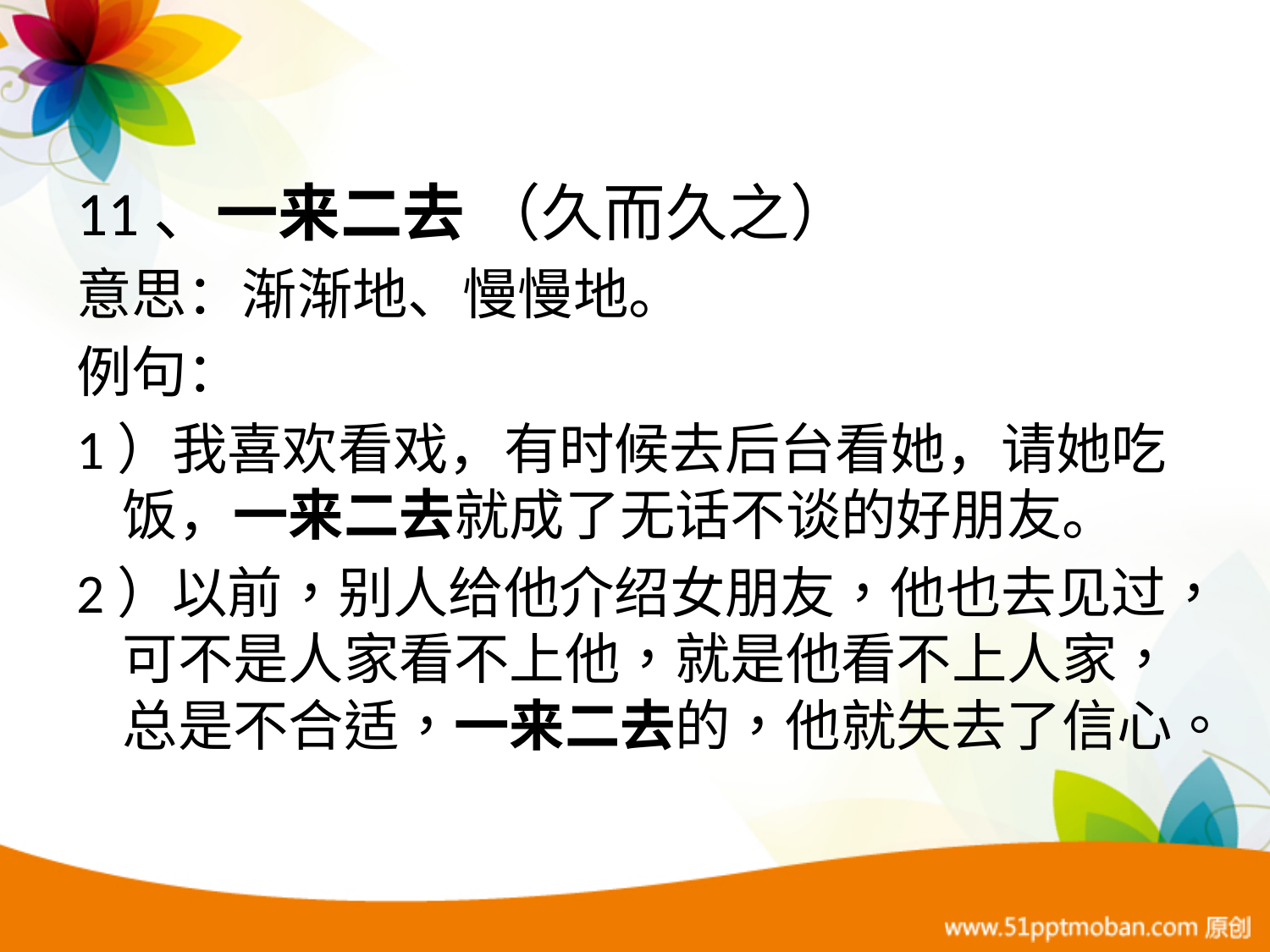

11、一来二去 （久而久之）
意思：渐渐地、慢慢地。
例句：
1）我喜欢看戏，有时候去后台看她，请她吃饭，一来二去就成了无话不谈的好朋友。
2）以前，别人给他介绍女朋友，他也去见过，可不是人家看不上他，就是他看不上人家，总是不合适，一来二去的，他就失去了信心。